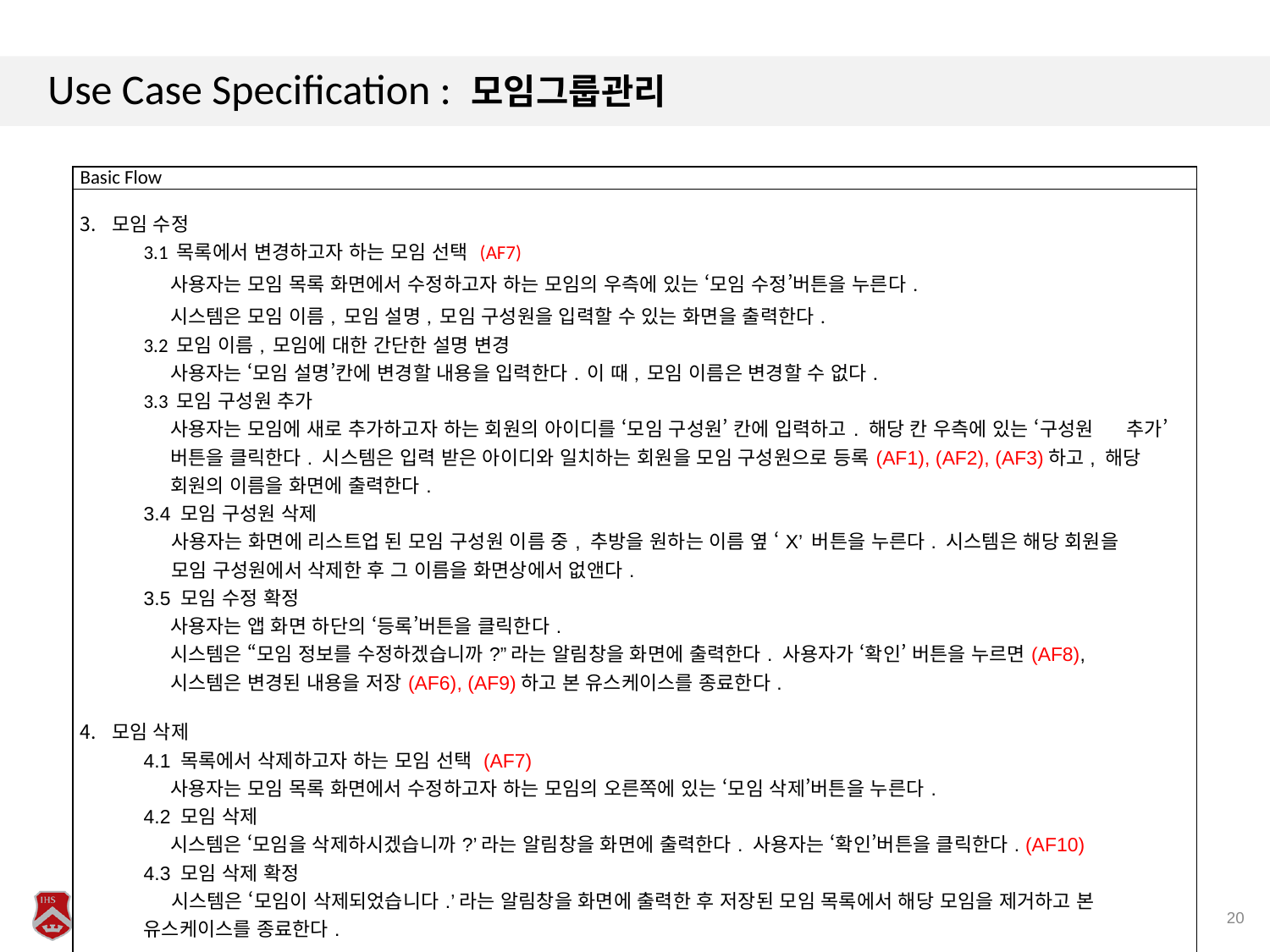

# Use Case Specification : 모임그룹관리
| Basic Flowc Flow |
| --- |
| 모임 수정 3.1 목록에서 변경하고자 하는 모임 선택 (AF7) 사용자는 모임 목록 화면에서 수정하고자 하는 모임의 우측에 있는 ‘모임 수정’버튼을 누른다. 시스템은 모임 이름, 모임 설명, 모임 구성원을 입력할 수 있는 화면을 출력한다. 3.2 모임 이름, 모임에 대한 간단한 설명 변경 사용자는 ‘모임 설명’칸에 변경할 내용을 입력한다. 이 때, 모임 이름은 변경할 수 없다. 3.3 모임 구성원 추가 사용자는 모임에 새로 추가하고자 하는 회원의 아이디를 ‘모임 구성원’ 칸에 입력하고. 해당 칸 우측에 있는 ‘구성원 추가’ 버튼을 클릭한다. 시스템은 입력 받은 아이디와 일치하는 회원을 모임 구성원으로 등록(AF1), (AF2), (AF3)하고, 해당 회원의 이름을 화면에 출력한다. 3.4 모임 구성원 삭제 사용자는 화면에 리스트업 된 모임 구성원 이름 중, 추방을 원하는 이름 옆 ‘X’ 버튼을 누른다. 시스템은 해당 회원을 모임 구성원에서 삭제한 후 그 이름을 화면상에서 없앤다. 3.5 모임 수정 확정 사용자는 앱 화면 하단의 ‘등록’버튼을 클릭한다. 시스템은 “모임 정보를 수정하겠습니까?”라는 알림창을 화면에 출력한다. 사용자가 ‘확인’ 버튼을 누르면(AF8), 시스템은 변경된 내용을 저장(AF6), (AF9)하고 본 유스케이스를 종료한다. 모임 삭제 4.1 목록에서 삭제하고자 하는 모임 선택 (AF7) 사용자는 모임 목록 화면에서 수정하고자 하는 모임의 오른쪽에 있는 ‘모임 삭제’버튼을 누른다. 4.2 모임 삭제 시스템은 ‘모임을 삭제하시겠습니까?’라는 알림창을 화면에 출력한다. 사용자는 ‘확인’버튼을 클릭한다. (AF10) 4.3 모임 삭제 확정 시스템은 ‘모임이 삭제되었습니다.’라는 알림창을 화면에 출력한 후 저장된 모임 목록에서 해당 모임을 제거하고 본 유스케이스를 종료한다. |
20